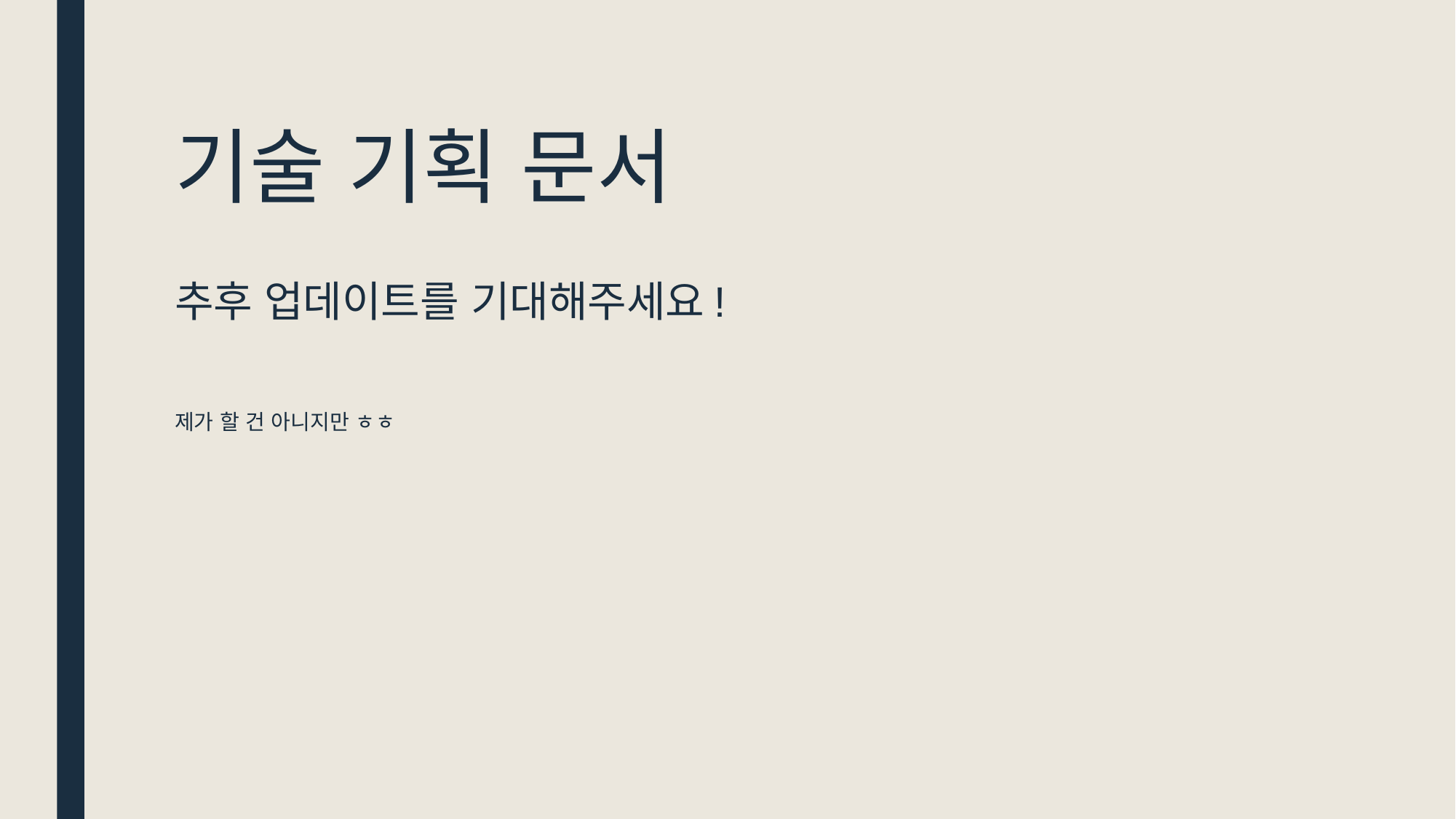

# 기술 기획 문서
추후 업데이트를 기대해주세요!

제가 할 건 아니지만 ㅎㅎ